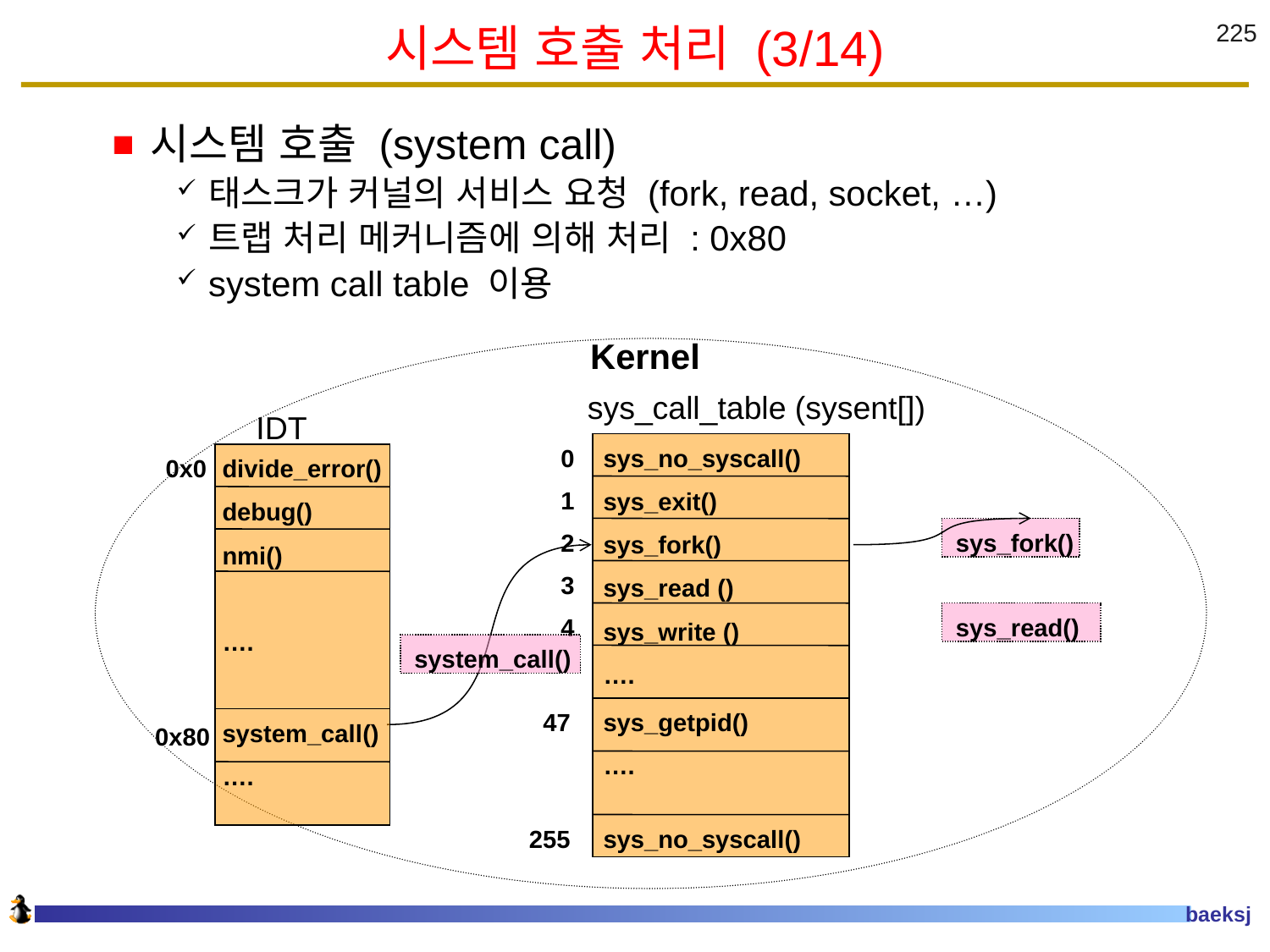

# 시스템 호출 처리 (3/14)
225
시스템 호출 (system call)
태스크가 커널의 서비스 요청 (fork, read, socket, …)
트랩 처리 메커니즘에 의해 처리 : 0x80
system call table 이용
Kernel

sys_call_table (sysent[])
IDT
0

sys_no_syscall()
sys_exit()
sys_fork()
sys_read ()
sys_write ()
….
0x0

divide_error()
debug()
nmi()

….
1

2

  sys_fork()

3

4

  sys_read()
  system_call()

  47

sys_getpid()
….

system_call()
….
0x80

255

sys_no_syscall()